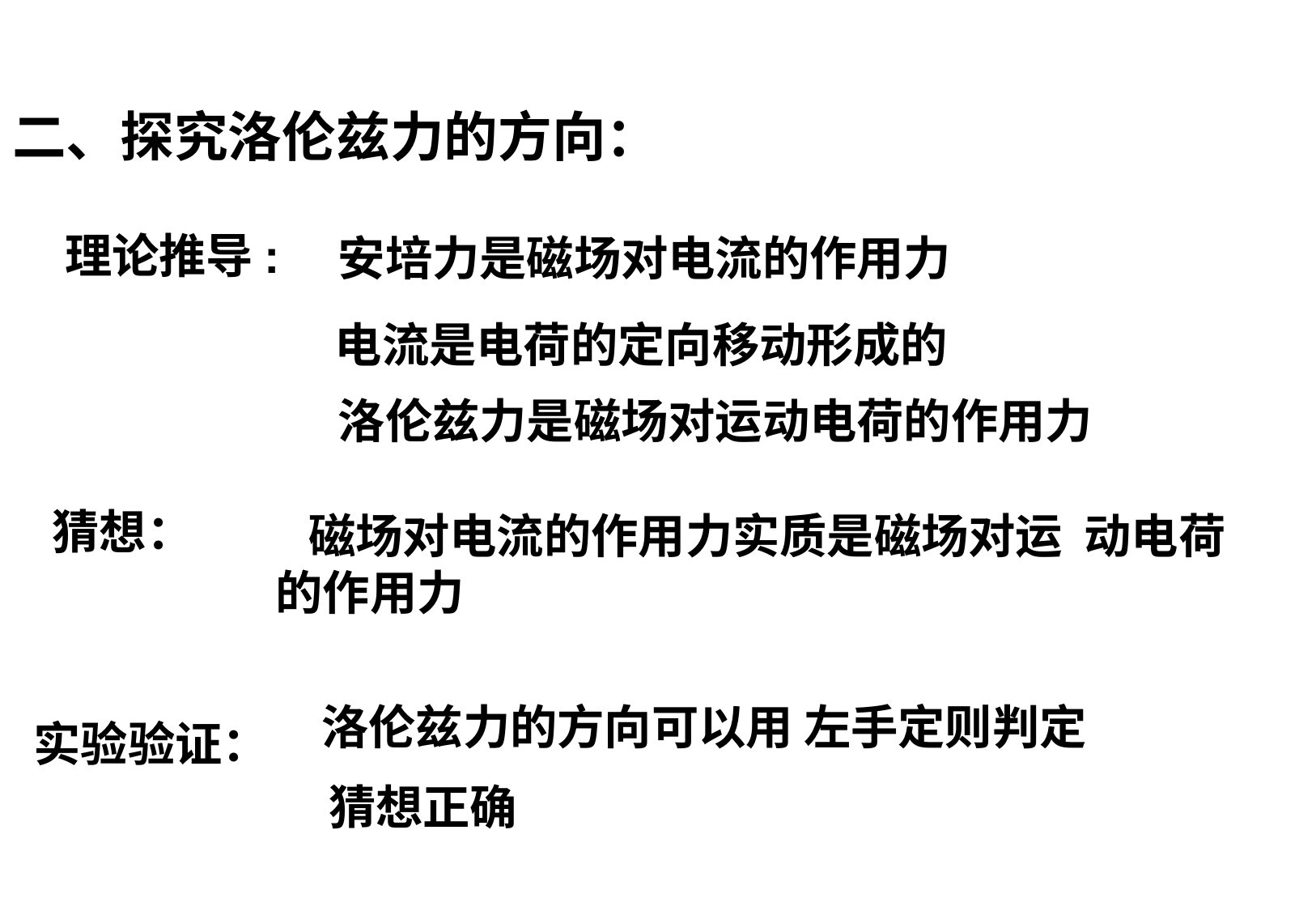

# 二、探究洛伦兹力的方向：
理论推导:
安培力是磁场对电流的作用力

电流是电荷的定向移动形成的
洛伦兹力是磁场对运动电荷的作用力
猜想：
  磁场对电流的作用力实质是磁场对运  动电荷的作用力
洛伦兹力的方向可以用 左手定则判定
实验验证：
猜想正确